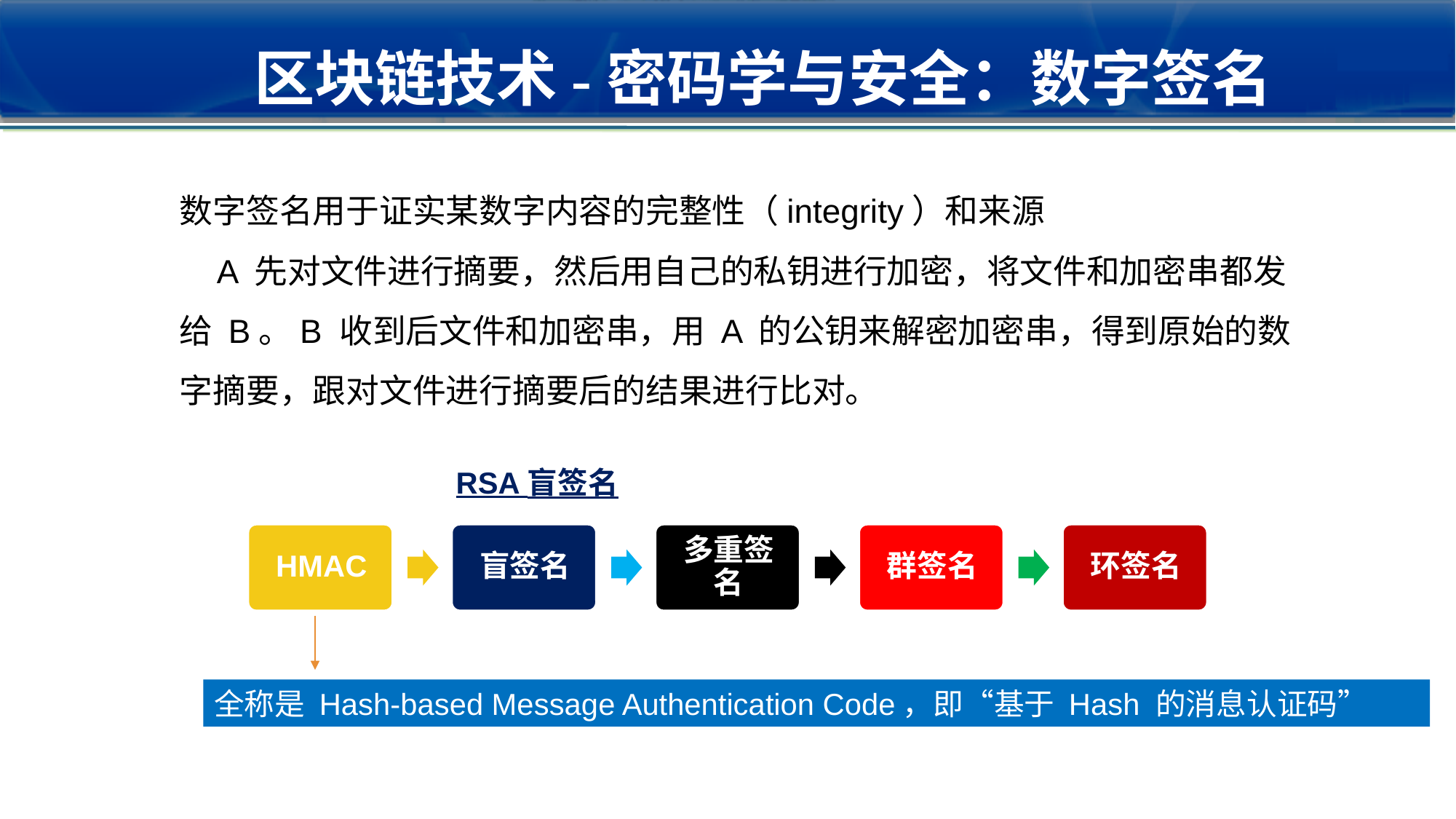

区块链技术-密码学与安全：数字签名
数字签名用于证实某数字内容的完整性（integrity）和来源
    A 先对文件进行摘要，然后用自己的私钥进行加密，将文件和加密串都发给 B。B 收到后文件和加密串，用 A 的公钥来解密加密串，得到原始的数字摘要，跟对文件进行摘要后的结果进行比对。
RSA 盲签名
HMAC

盲签名

多重签名

群签名

环签名
全称是 Hash-based Message Authentication Code，即“基于 Hash 的消息认证码”